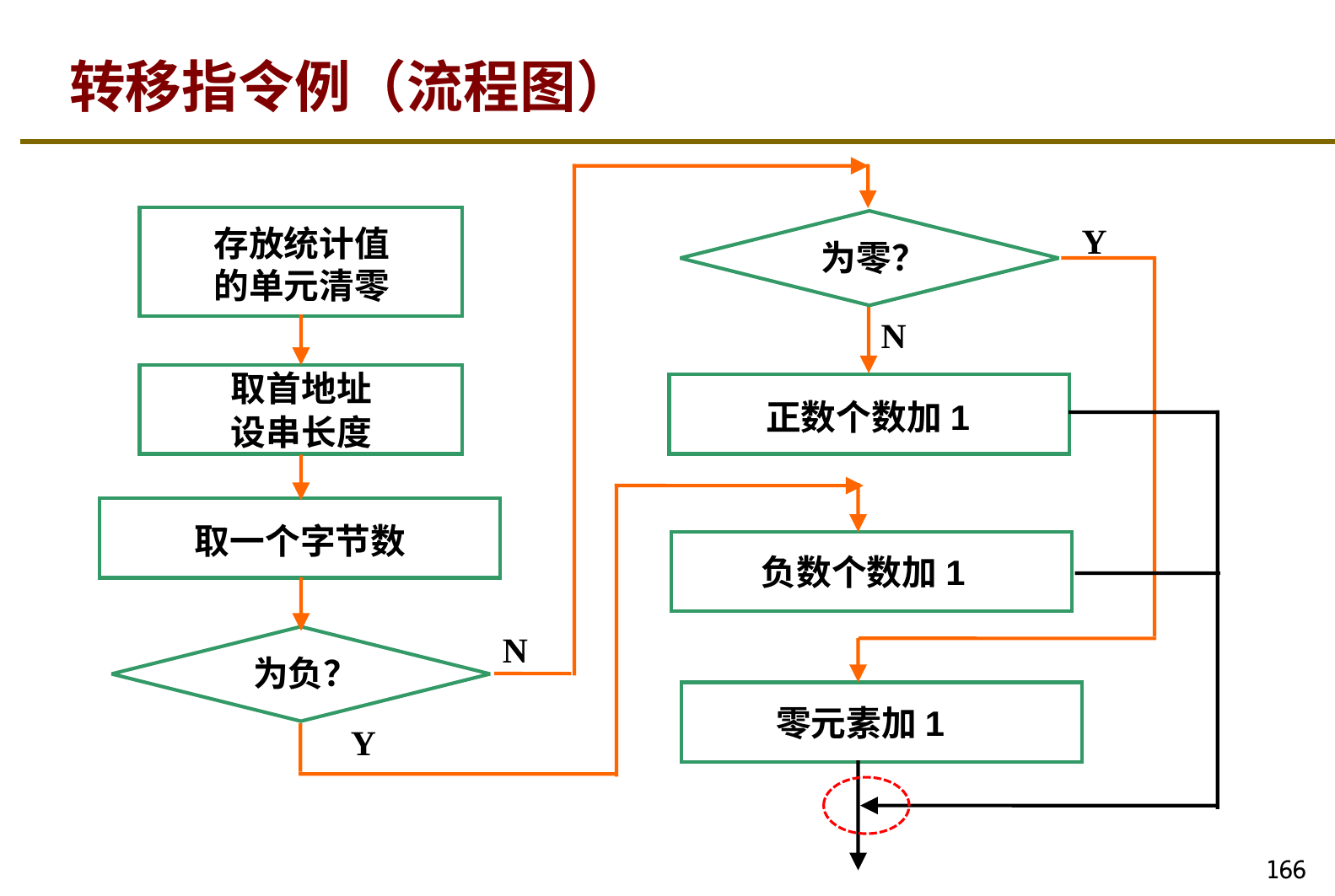

# 转移指令例（流程图）

Y
存放统计值
的单元清零
为零？

N

取首地址
设串长度

正数个数加1

取一个字节数

负数个数加1

N

为负？

零元素加1
Y

166